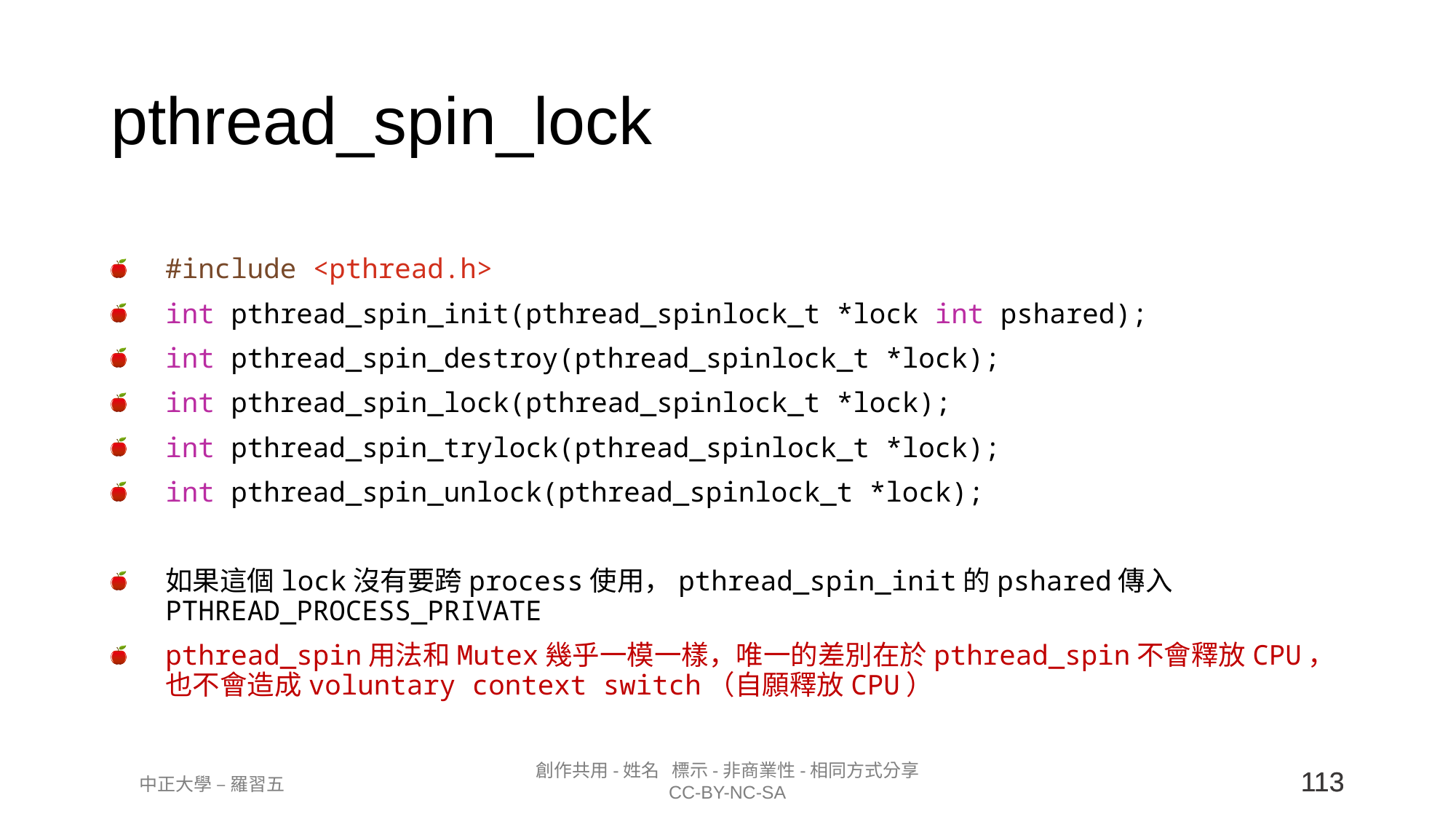

# pthread_spin_lock
#include <pthread.h>
int pthread_spin_init(pthread_spinlock_t *lock int pshared);
int pthread_spin_destroy(pthread_spinlock_t *lock);
int pthread_spin_lock(pthread_spinlock_t *lock);
int pthread_spin_trylock(pthread_spinlock_t *lock);
int pthread_spin_unlock(pthread_spinlock_t *lock);

如果這個lock沒有要跨process使用，pthread_spin_init的pshared傳入PTHREAD_PROCESS_PRIVATE
pthread_spin用法和Mutex幾乎一模一樣，唯一的差別在於pthread_spin不會釋放CPU，也不會造成voluntary context switch（自願釋放CPU）